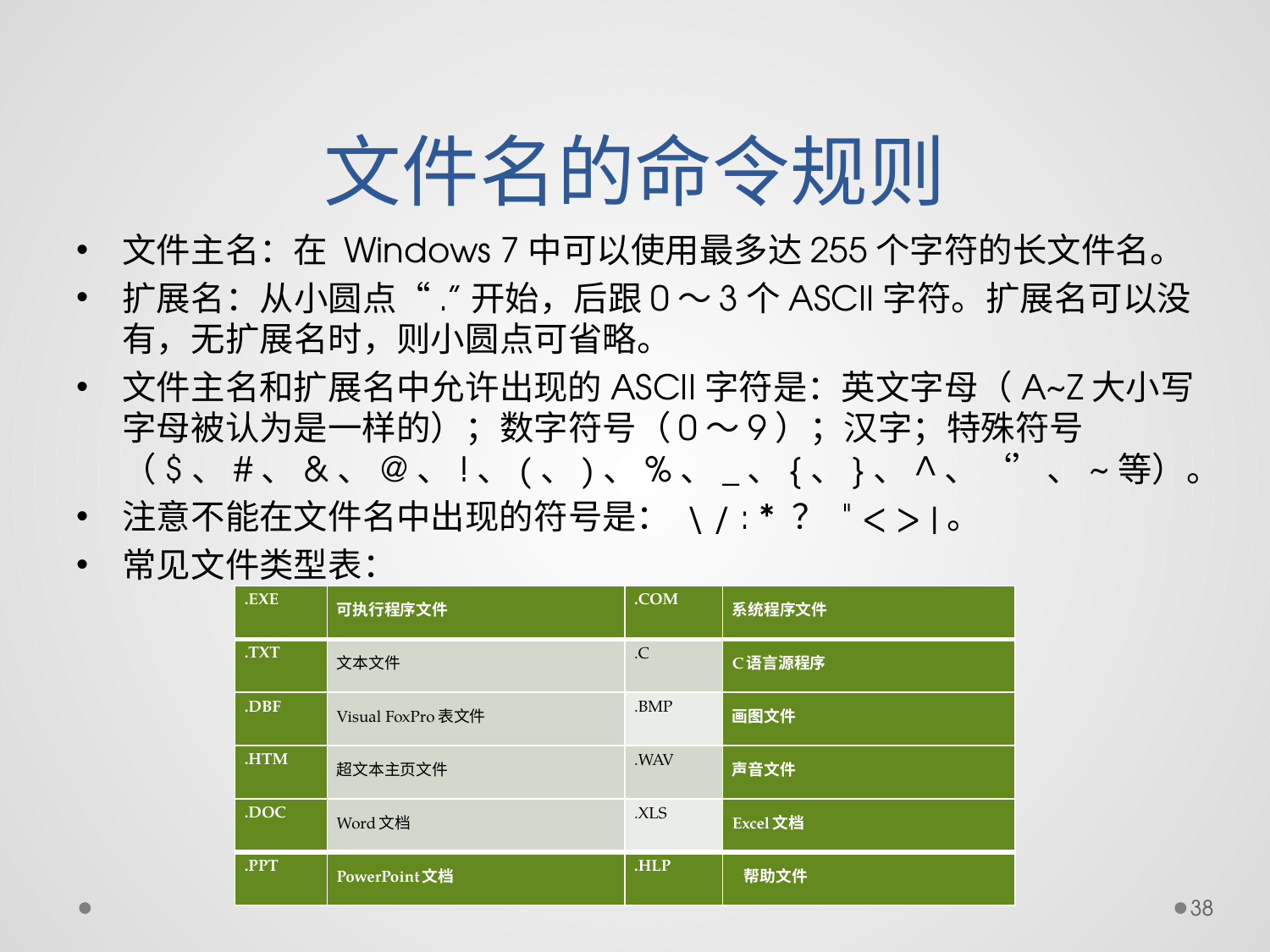

# 文件名的命令规则
文件主名：在 Windows 7中可以使用最多达255个字符的长文件名。
扩展名：从小圆点“.”开始，后跟0～3个ASCII字符。扩展名可以没有，无扩展名时，则小圆点可省略。
文件主名和扩展名中允许出现的ASCII字符是：英文字母（A~Z大小写字母被认为是一样的）；数字符号（0～9）；汉字；特殊符号（$、#、&、@、!、(、)、%、_、{、}、^、‘’、~等）。
注意不能在文件名中出现的符号是： \ / : * ？ " < > |。
常见文件类型表：
| .EXE | 可执行程序文件 | .COM | 系统程序文件 |
| --- | --- | --- | --- |
| .TXT | 文本文件 | .C | C语言源程序 |
| .DBF | Visual FoxPro表文件 | .BMP | 画图文件 |
| .HTM | 超文本主页文件 | .WAV | 声音文件 |
| .DOC | Word文档 | .XLS | Excel文档 |
| .PPT | PowerPoint文档 | .HLP | 帮助文件 |
38